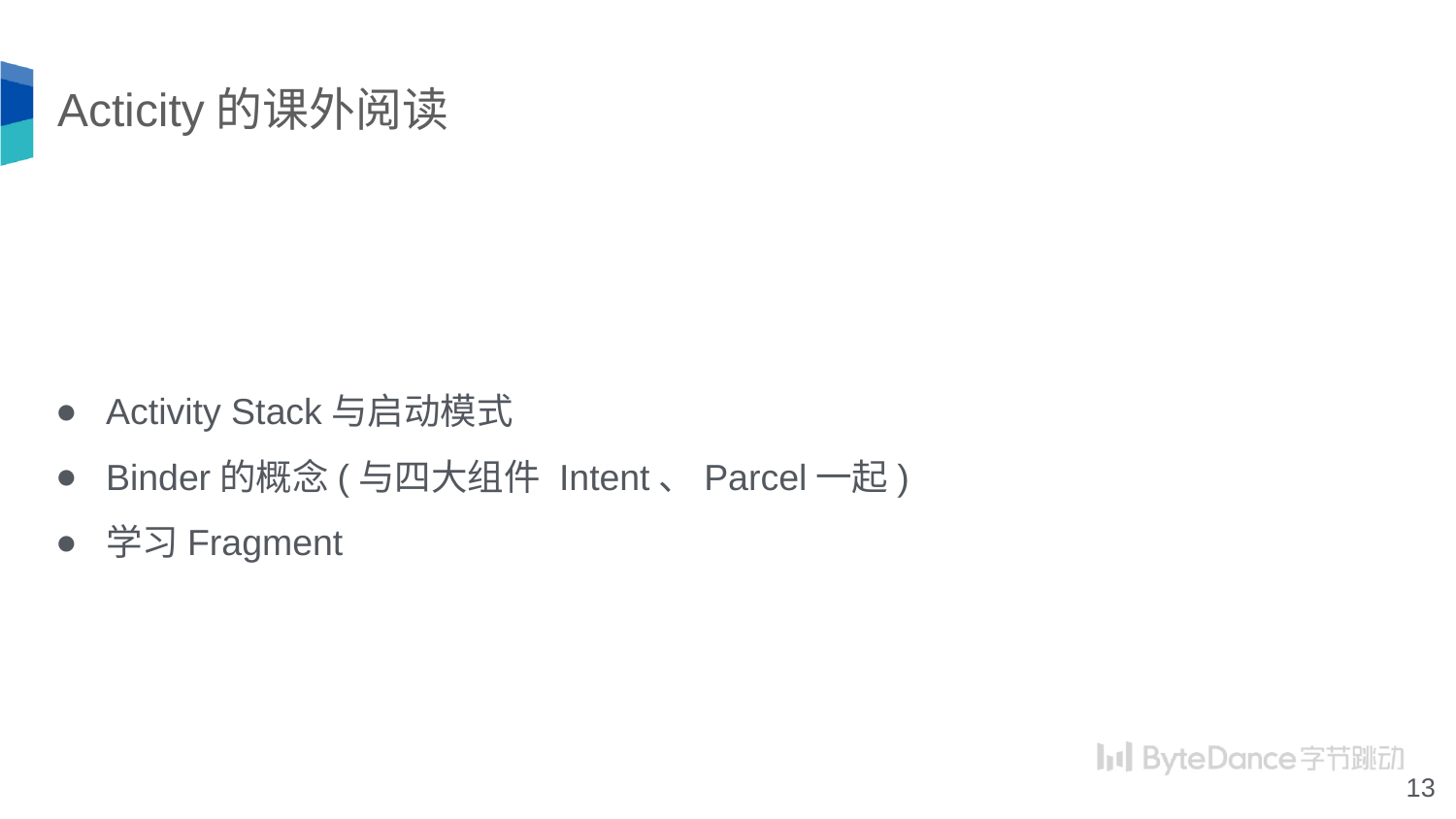

# Acticity的课外阅读
Activity Stack与启动模式
Binder的概念(与四大组件 Intent、Parcel一起)
学习Fragment
13